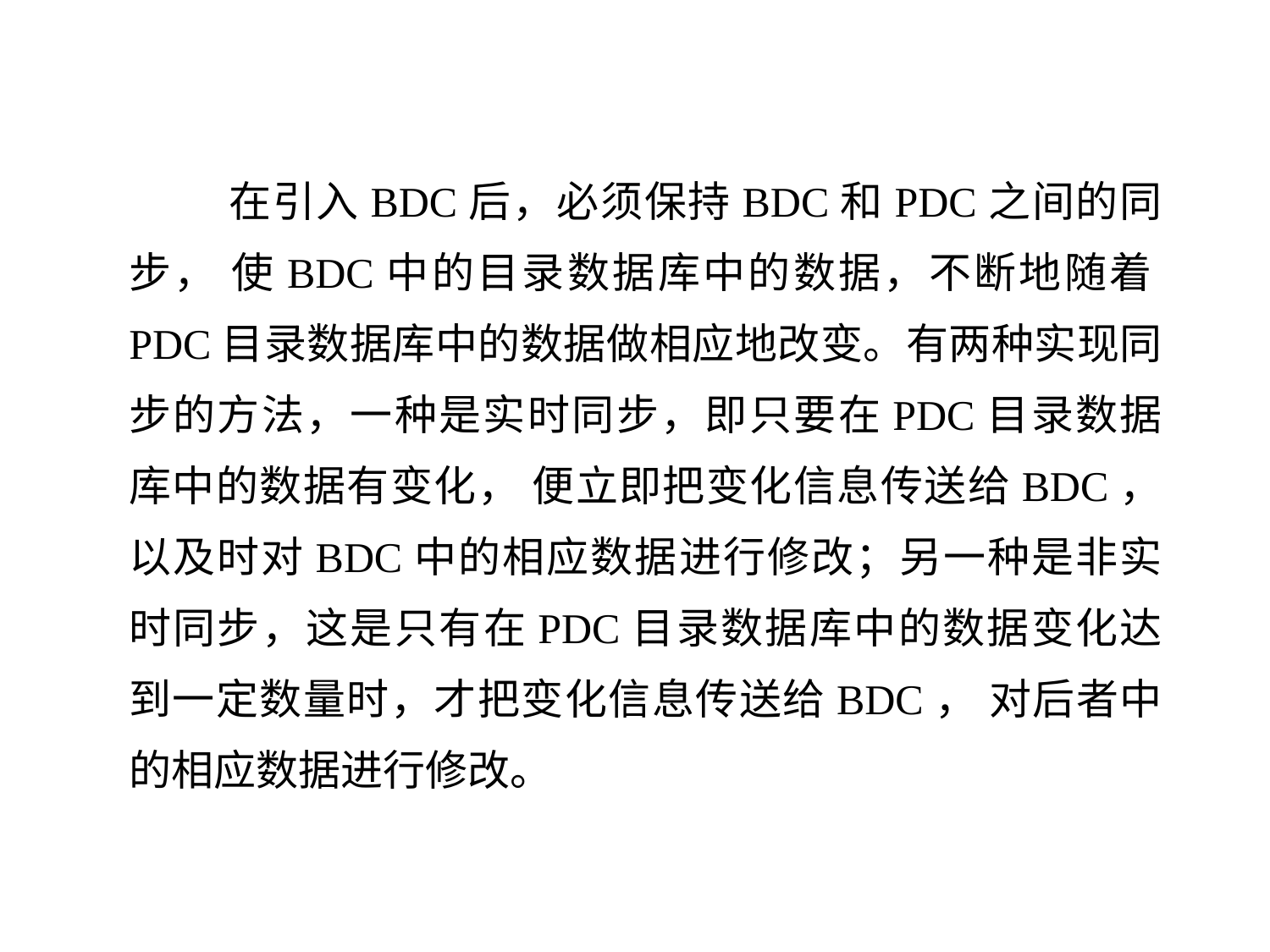

在引入BDC后，必须保持BDC和PDC之间的同步， 使BDC中的目录数据库中的数据，不断地随着PDC目录数据库中的数据做相应地改变。有两种实现同步的方法，一种是实时同步，即只要在PDC目录数据库中的数据有变化， 便立即把变化信息传送给BDC，以及时对BDC中的相应数据进行修改；另一种是非实时同步，这是只有在PDC目录数据库中的数据变化达到一定数量时，才把变化信息传送给BDC， 对后者中的相应数据进行修改。